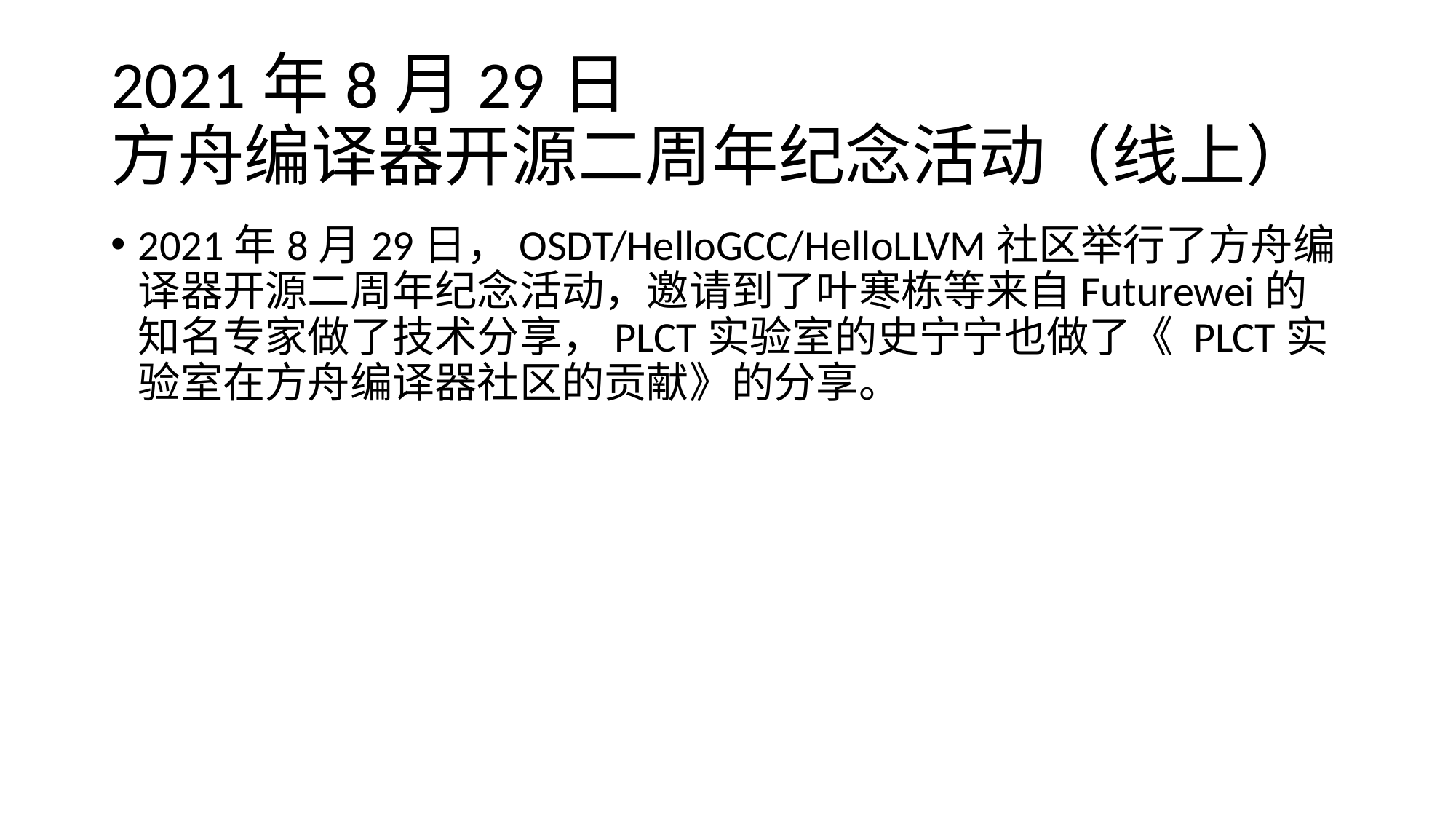

# 2021年8月29日 方舟编译器开源二周年纪念活动（线上）
2021年8月29日，OSDT/HelloGCC/HelloLLVM社区举行了方舟编译器开源二周年纪念活动，邀请到了叶寒栋等来自Futurewei的知名专家做了技术分享，PLCT实验室的史宁宁也做了《 PLCT实验室在方舟编译器社区的贡献》的分享。